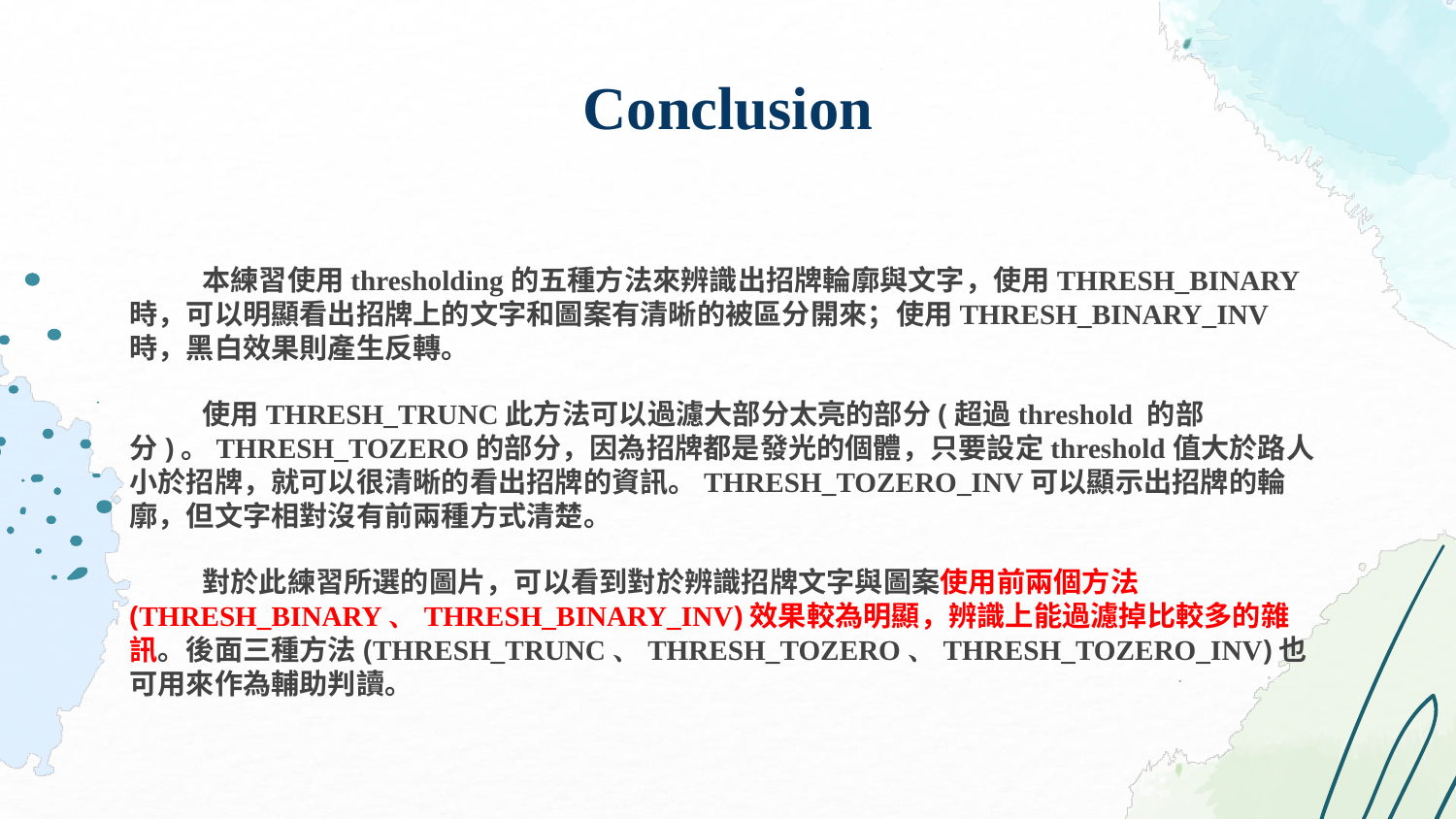

# Conclusion
本練習使用thresholding的五種方法來辨識出招牌輪廓與文字，使用THRESH_BINARY時，可以明顯看出招牌上的文字和圖案有清晰的被區分開來；使用THRESH_BINARY_INV時，黑白效果則產生反轉。
使用THRESH_TRUNC此方法可以過濾大部分太亮的部分(超過threshold 的部分)。THRESH_TOZERO的部分，因為招牌都是發光的個體，只要設定threshold值大於路人小於招牌，就可以很清晰的看出招牌的資訊。THRESH_TOZERO_INV可以顯示出招牌的輪廓，但文字相對沒有前兩種方式清楚。
對於此練習所選的圖片，可以看到對於辨識招牌文字與圖案使用前兩個方法(THRESH_BINARY、THRESH_BINARY_INV)效果較為明顯，辨識上能過濾掉比較多的雜訊。後面三種方法(THRESH_TRUNC、THRESH_TOZERO、THRESH_TOZERO_INV)也可用來作為輔助判讀。